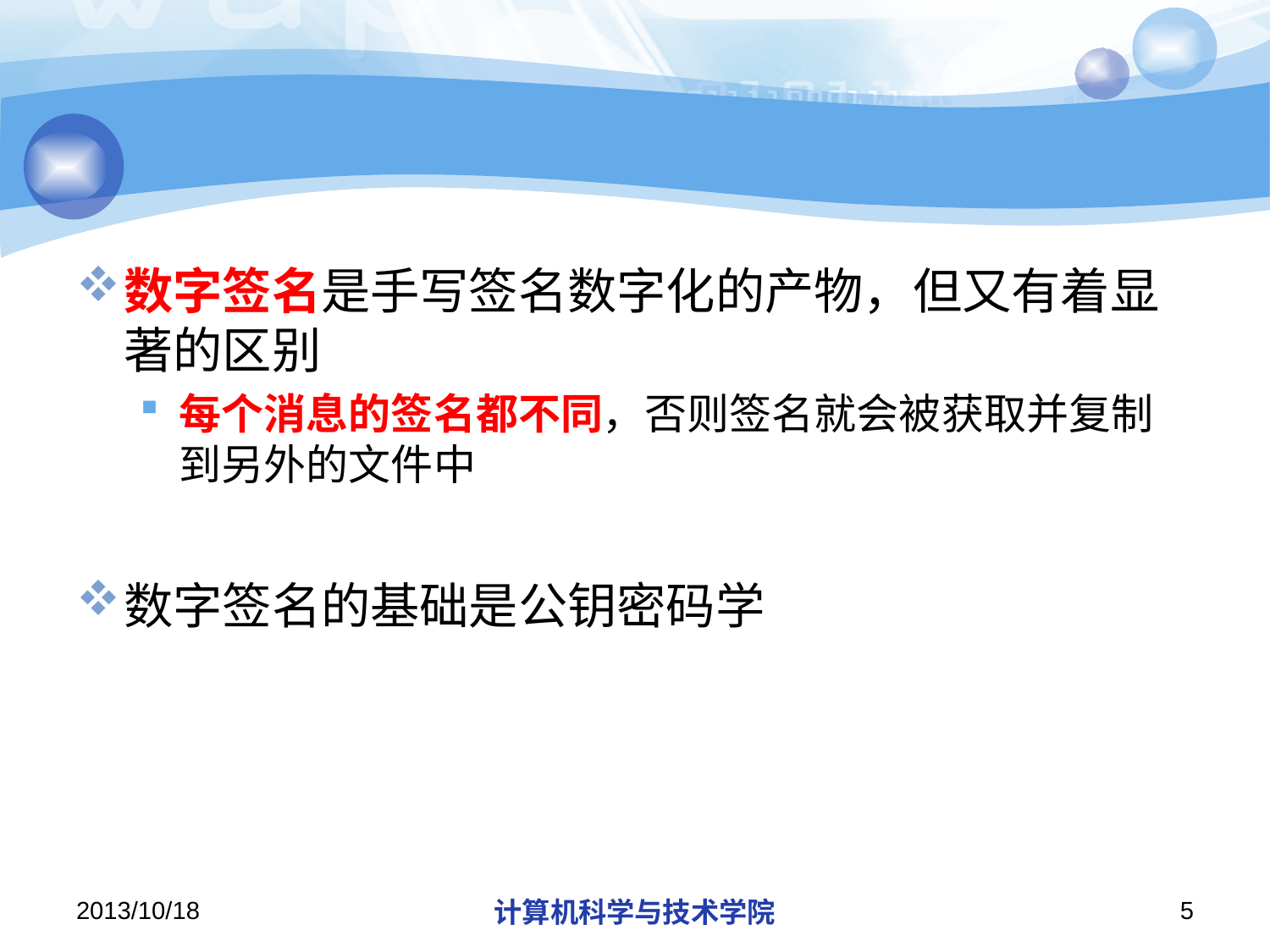

#
数字签名是手写签名数字化的产物，但又有着显著的区别
每个消息的签名都不同，否则签名就会被获取并复制到另外的文件中

数字签名的基础是公钥密码学
2013/10/18
计算机科学与技术学院
5